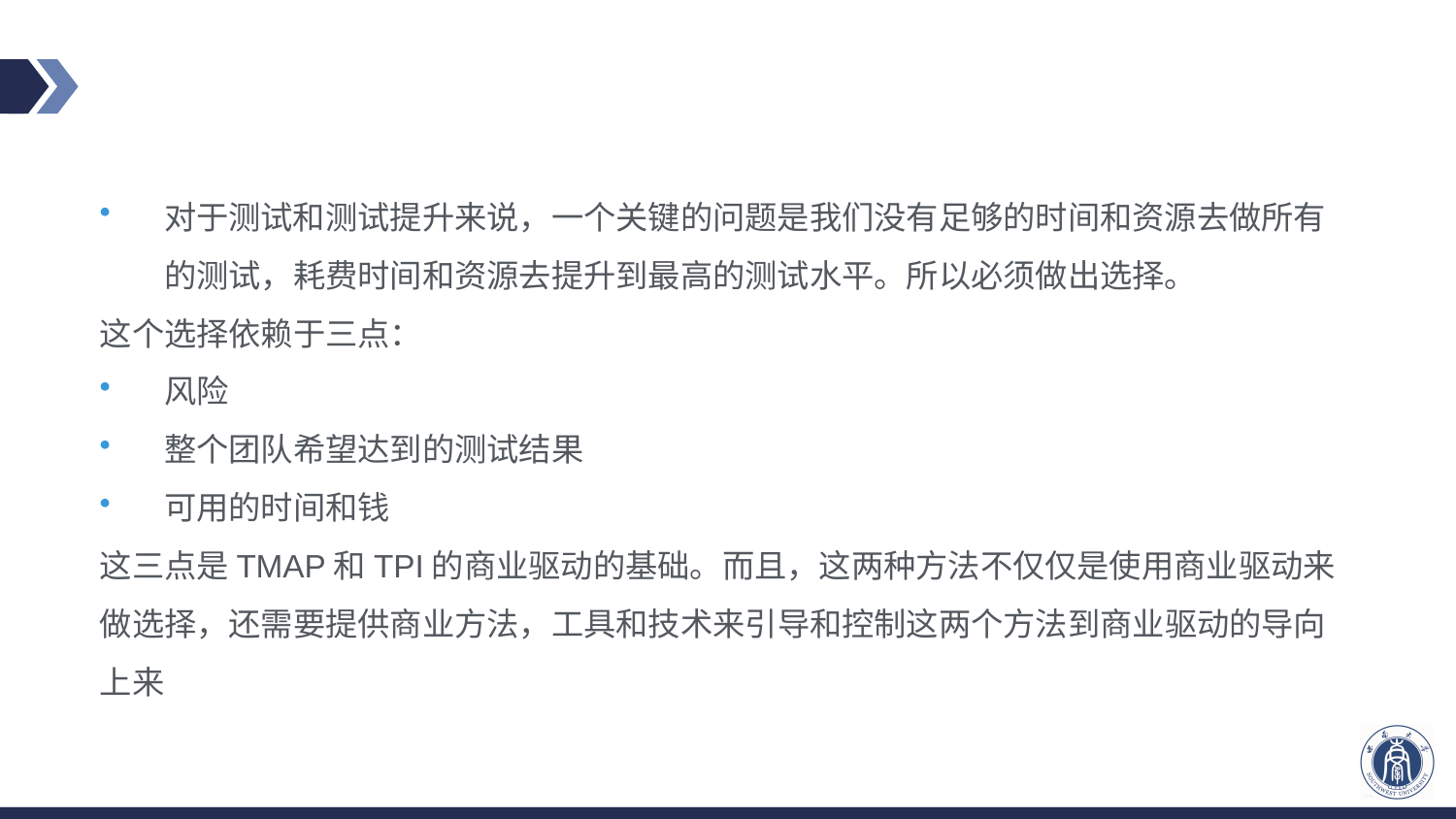

#
对于测试和测试提升来说，一个关键的问题是我们没有足够的时间和资源去做所有的测试，耗费时间和资源去提升到最高的测试水平。所以必须做出选择。
这个选择依赖于三点：
风险
整个团队希望达到的测试结果
可用的时间和钱
这三点是TMAP和TPI的商业驱动的基础。而且，这两种方法不仅仅是使用商业驱动来做选择，还需要提供商业方法，工具和技术来引导和控制这两个方法到商业驱动的导向上来